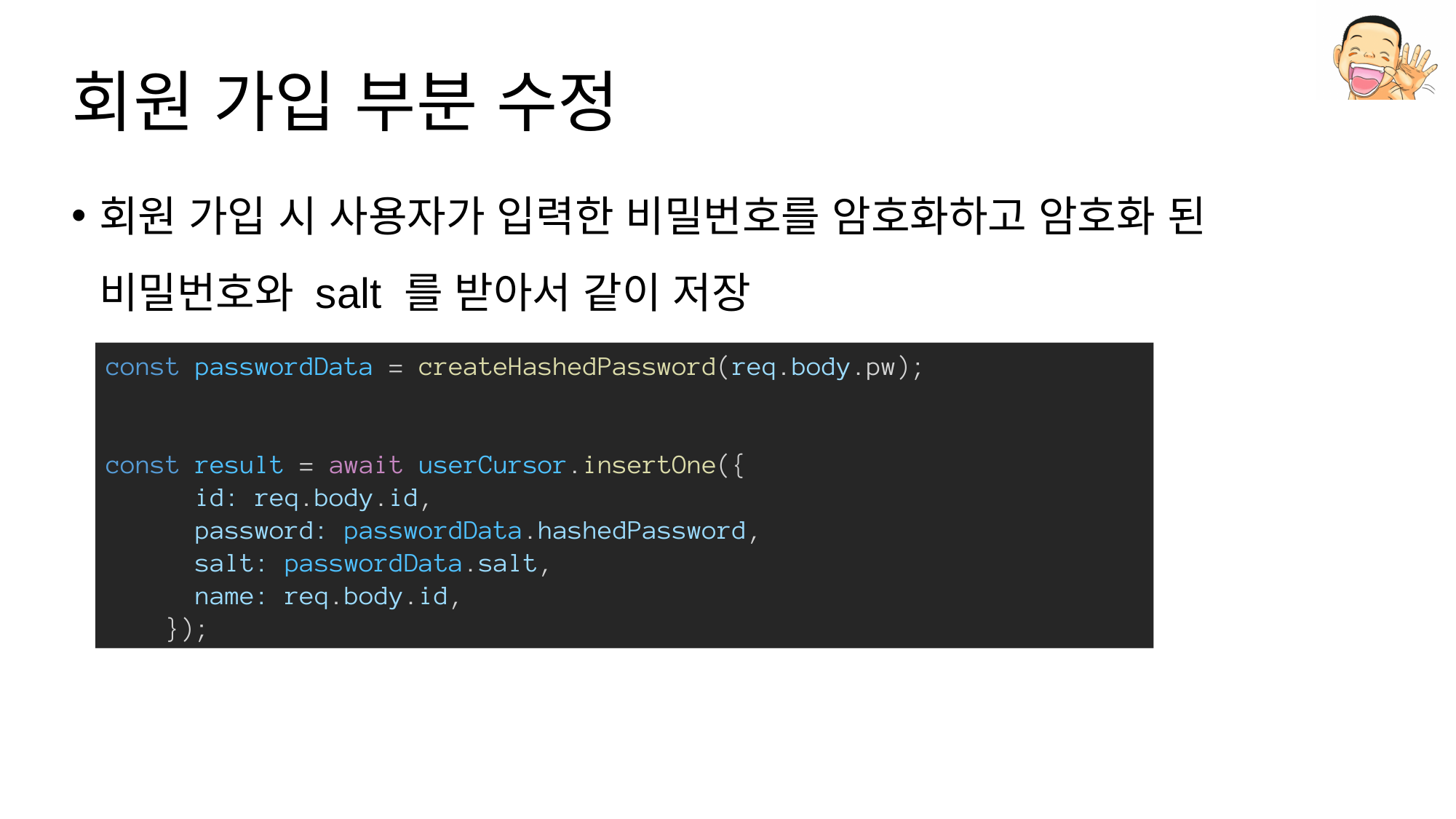

# 회원 가입 부분 수정
회원 가입 시 사용자가 입력한 비밀번호를 암호화하고 암호화 된 비밀번호와 salt 를 받아서 같이 저장
const passwordData = createHashedPassword(req.body.pw);

const result = await userCursor.insertOne({
      id: req.body.id,
      password: passwordData.hashedPassword,
      salt: passwordData.salt,
      name: req.body.id,
    });